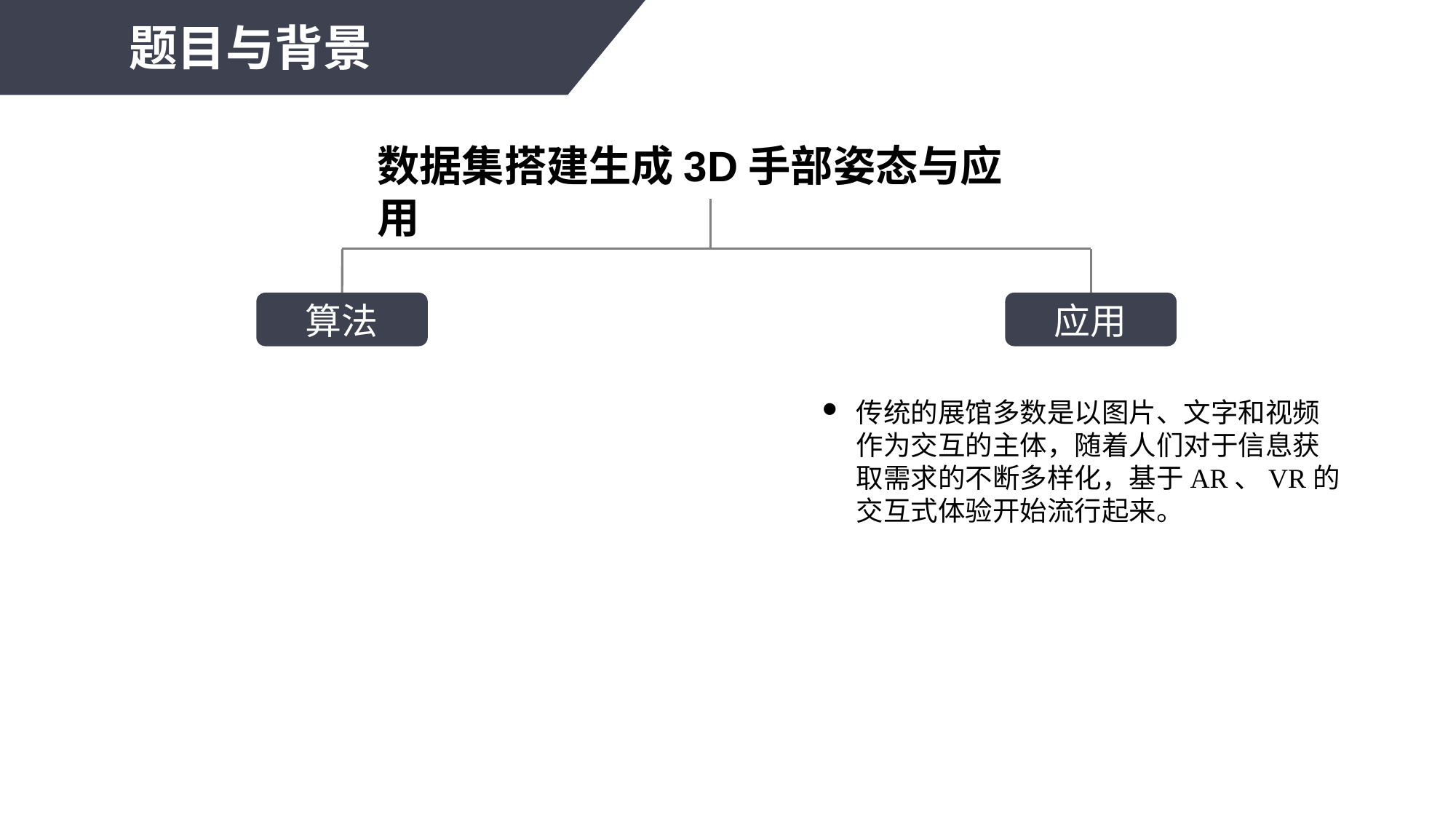

题目与背景
数据集搭建生成3D手部姿态与应用

算法

应用
传统的展馆多数是以图片、文字和视频作为交互的主体，随着人们对于信息获取需求的不断多样化，基于AR、VR的交互式体验开始流行起来。